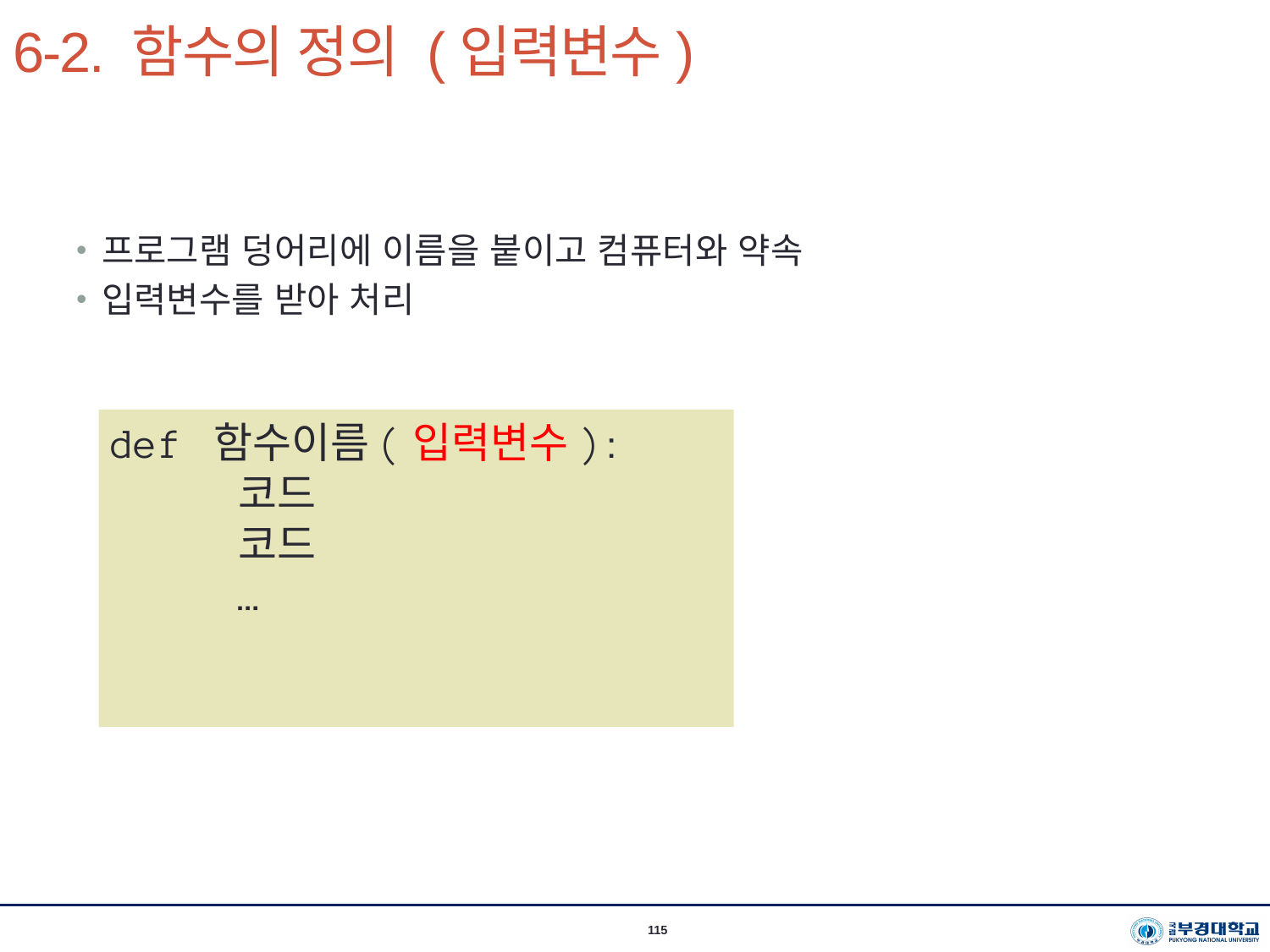

# 6-2. 함수의 정의 (입력변수)
115
프로그램 덩어리에 이름을 붙이고 컴퓨터와 약속
입력변수를 받아 처리
def 함수이름(입력변수):
	코드
	코드
	…